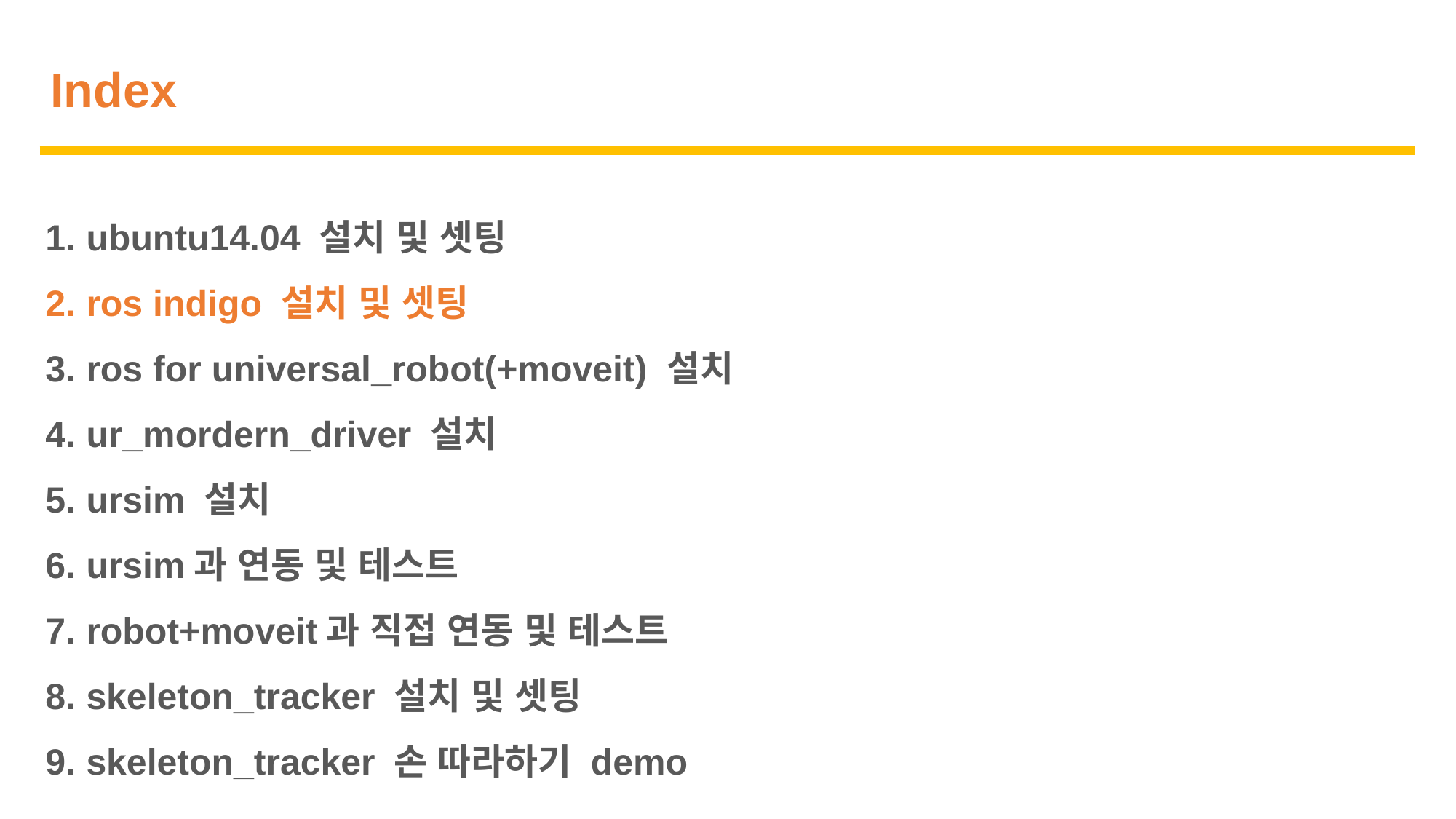

Index
ubuntu14.04 설치 및 셋팅
ros indigo 설치 및 셋팅
ros for universal_robot(+moveit) 설치
ur_mordern_driver 설치
ursim 설치
ursim과 연동 및 테스트
robot+moveit과 직접 연동 및 테스트
skeleton_tracker 설치 및 셋팅
skeleton_tracker 손 따라하기 demo